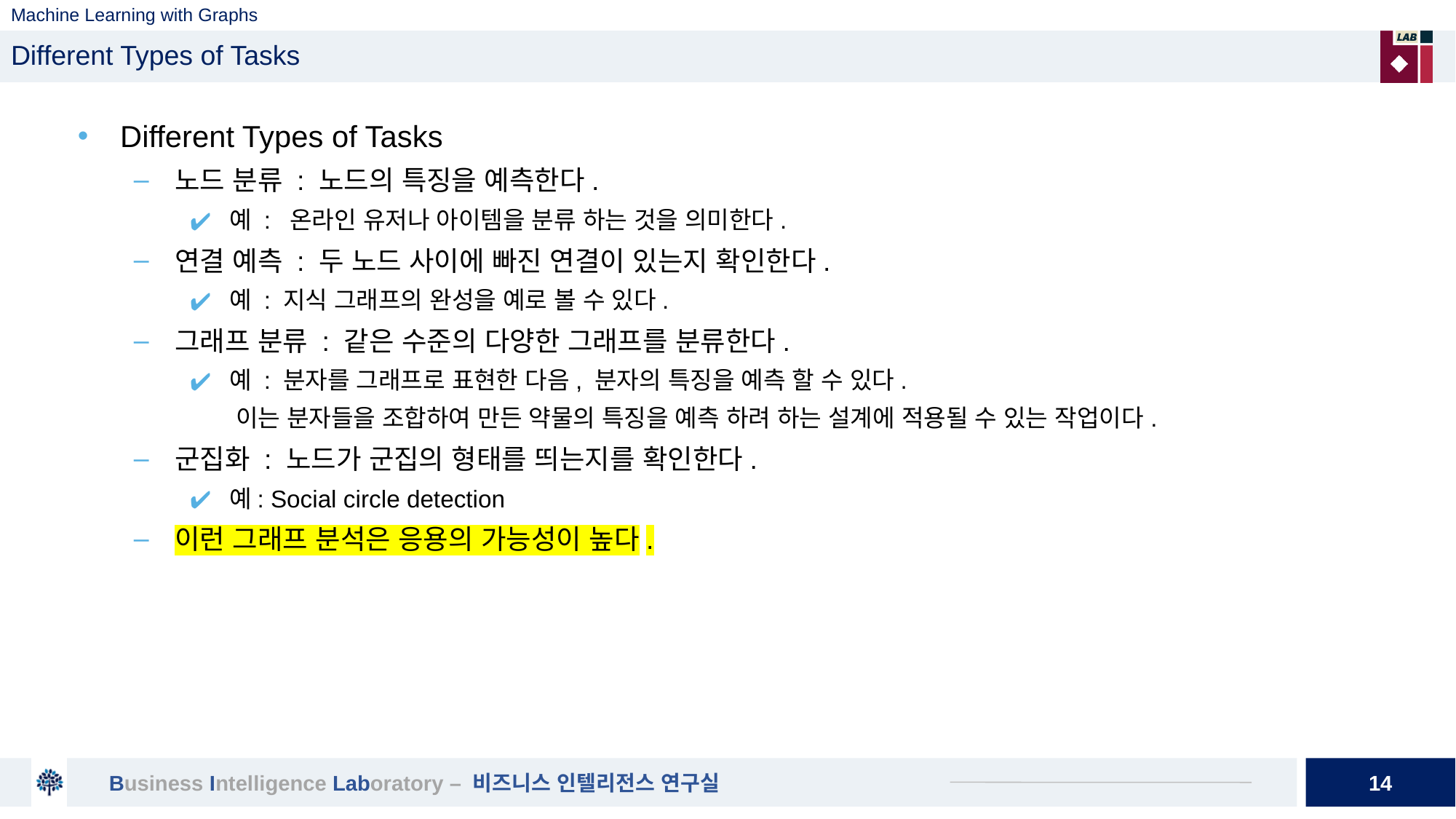

# Machine Learning with Graphs
Different Types of Tasks
Different Types of Tasks
노드 분류 : 노드의 특징을 예측한다.
예 :  온라인 유저나 아이템을 분류 하는 것을 의미한다.
연결 예측 : 두 노드 사이에 빠진 연결이 있는지 확인한다.
예 : 지식 그래프의 완성을 예로 볼 수 있다.
그래프 분류 : 같은 수준의 다양한 그래프를 분류한다.
예 : 분자를 그래프로 표현한 다음, 분자의 특징을 예측 할 수 있다.
      이는 분자들을 조합하여 만든 약물의 특징을 예측 하려 하는 설계에 적용될 수 있는 작업이다.
군집화 : 노드가 군집의 형태를 띄는지를 확인한다.
예: Social circle detection
이런 그래프 분석은 응용의 가능성이 높다.
14